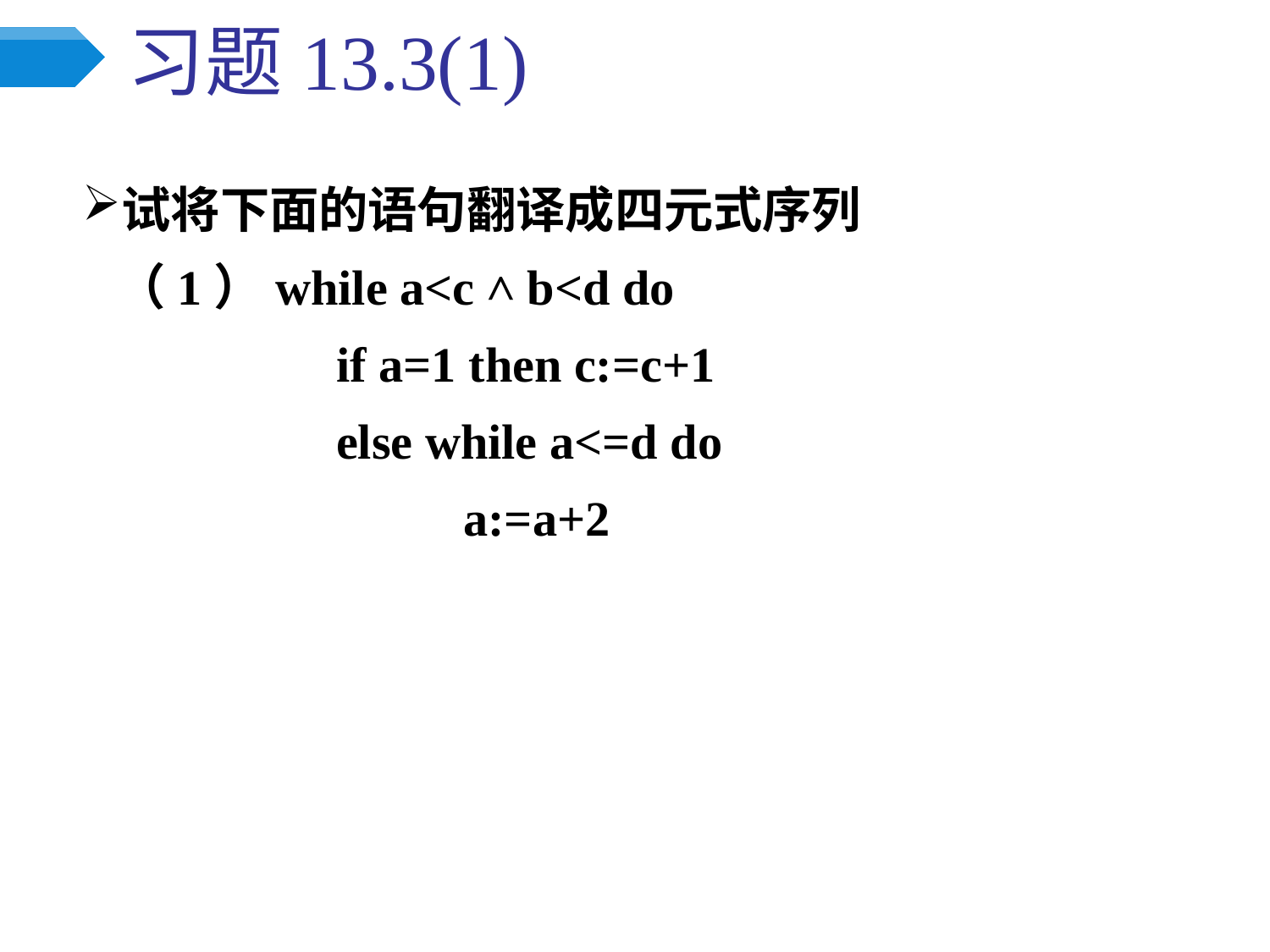

# 习题13.3(1)
试将下面的语句翻译成四元式序列
  （1）while a<c ˄ b<d do
		if a=1 then c:=c+1
	  	else while a<=d do
			a:=a+2